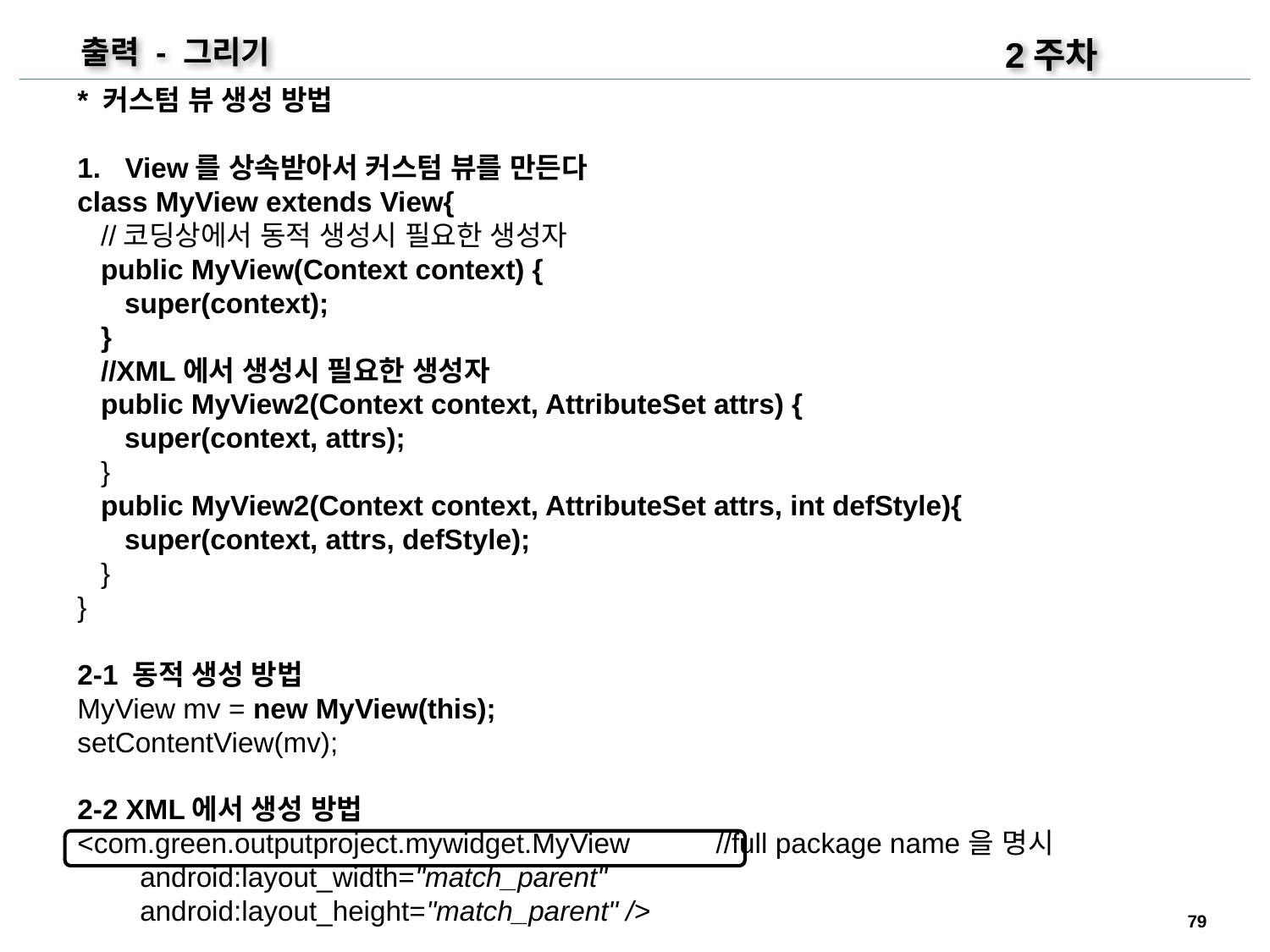

2주차
출력 - 그리기
* 커스텀 뷰 생성 방법

View를 상속받아서 커스텀 뷰를 만든다
class MyView extends View{
   //코딩상에서 동적 생성시 필요한 생성자
   public MyView(Context context) {
      super(context);
   }
   //XML에서 생성시 필요한 생성자
   public MyView2(Context context, AttributeSet attrs) {
      super(context, attrs);
   }
   public MyView2(Context context, AttributeSet attrs, int defStyle){
      super(context, attrs, defStyle);
   }
}

2-1 동적 생성 방법
MyView mv = new MyView(this);
setContentView(mv);

2-2 XML에서 생성 방법
<com.green.outputproject.mywidget.MyView           //full package name을 명시
        android:layout_width="match_parent"
        android:layout_height="match_parent" />